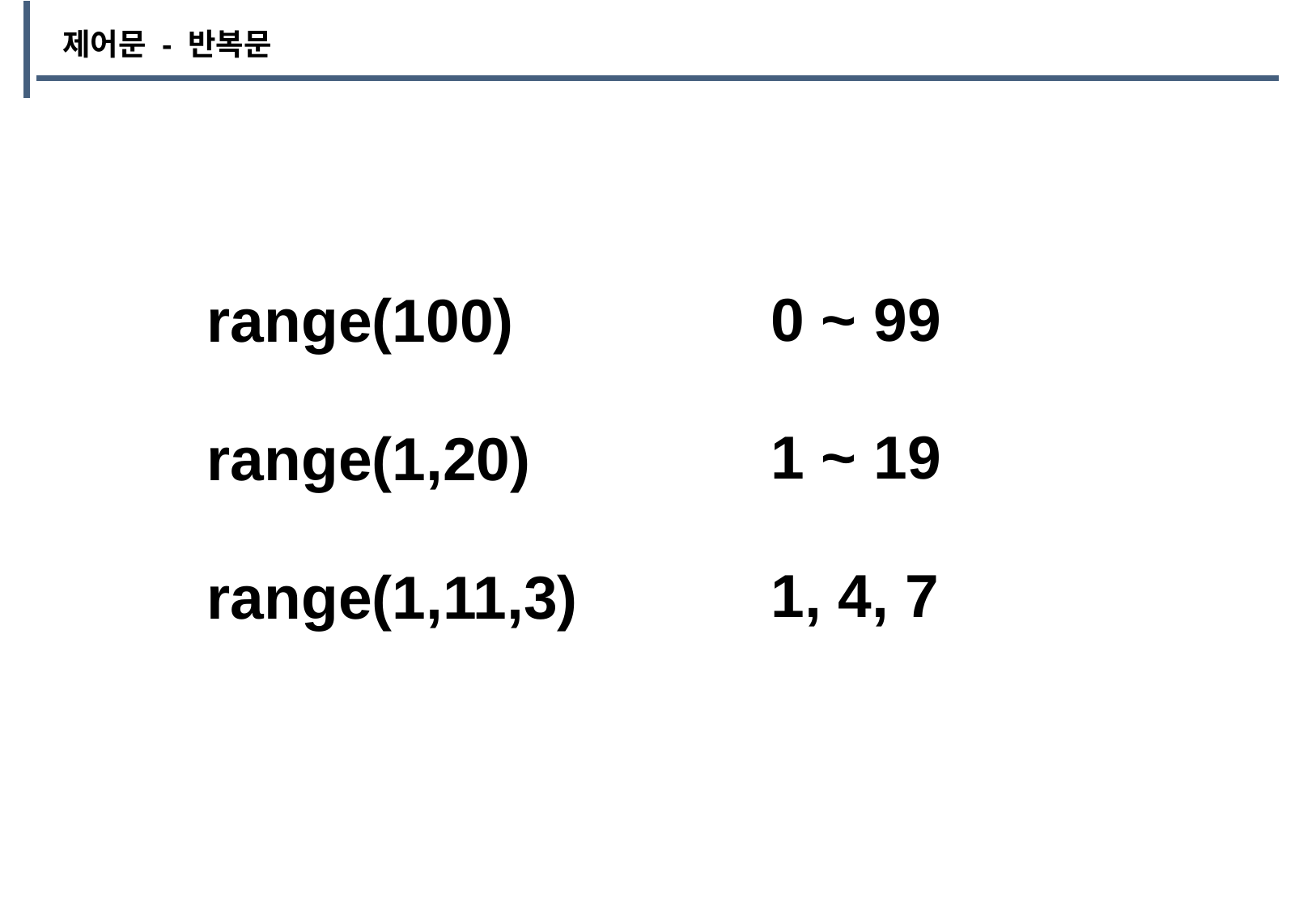

제어문 - 반복문

0 ~ 99
1 ~ 19
1, 4, 7
range(100)
range(1,20)
range(1,11,3)